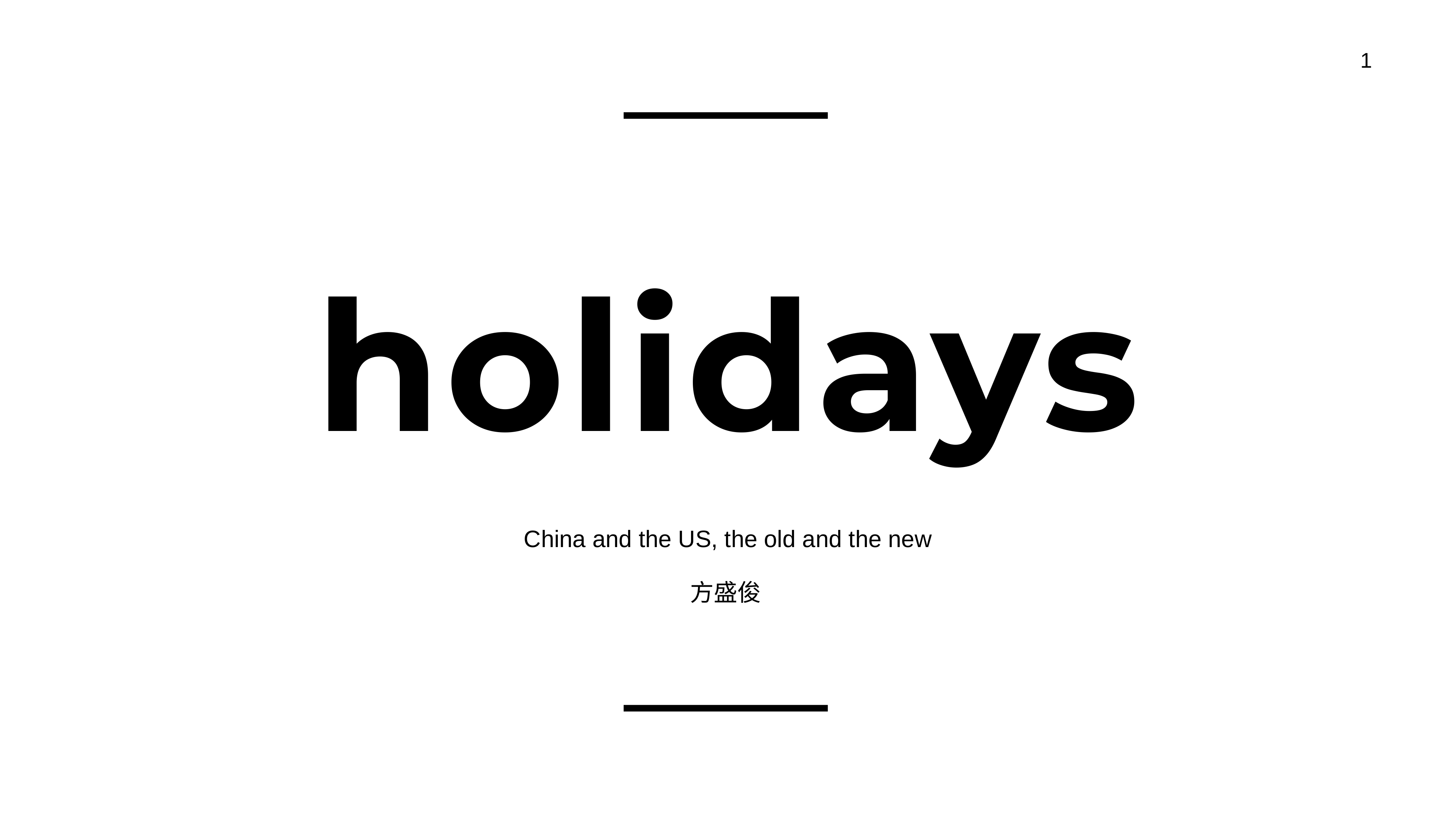

holidays
China and the US, the old and the new
方盛俊